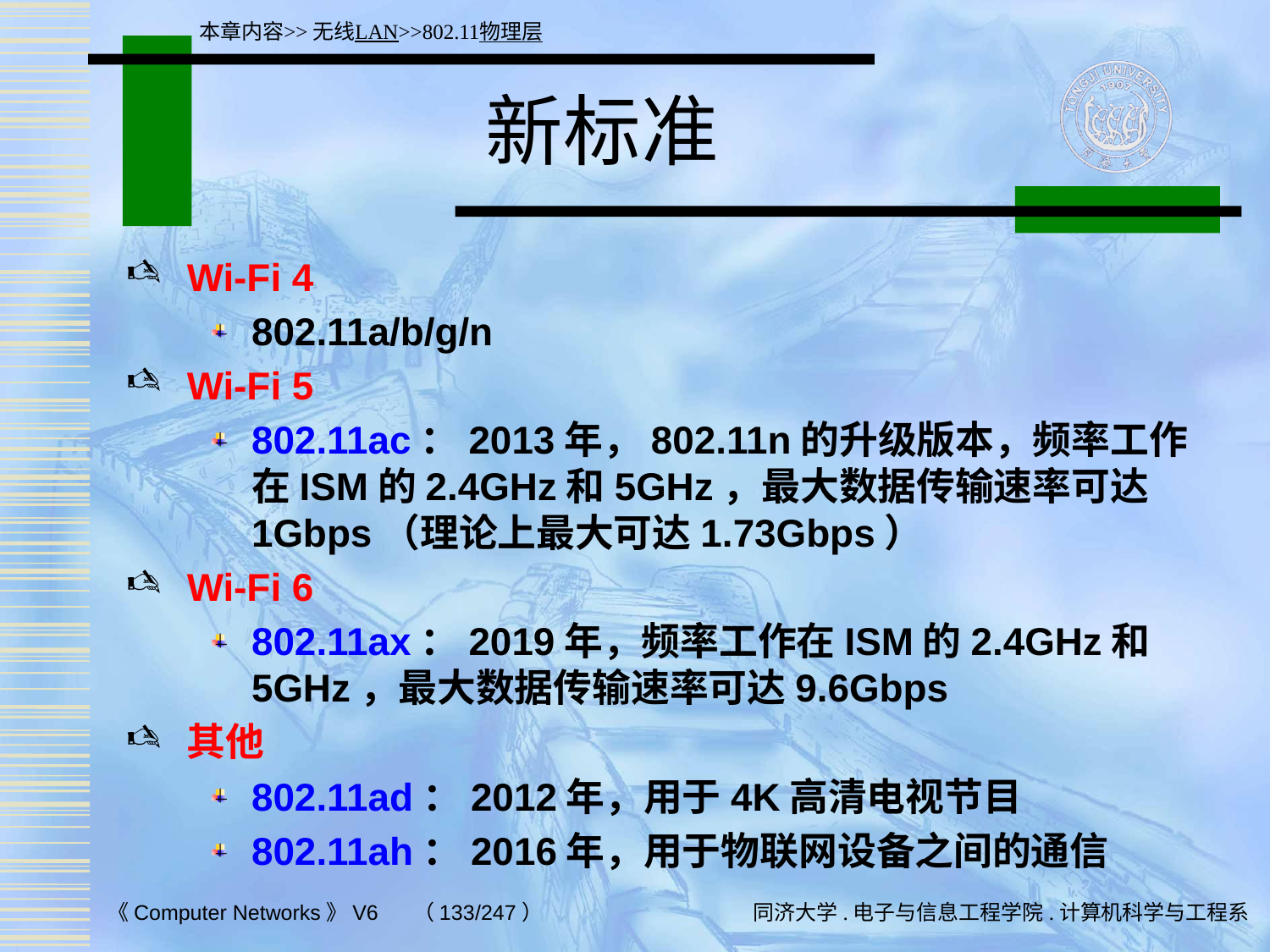

本章内容>>无线LAN>>802.11物理层
# 新标准
Wi-Fi 4
802.11a/b/g/n
Wi-Fi 5
802.11ac：2013年，802.11n的升级版本，频率工作在ISM的2.4GHz和5GHz，最大数据传输速率可达1Gbps（理论上最大可达1.73Gbps）
Wi-Fi 6
802.11ax：2019年，频率工作在ISM的2.4GHz和5GHz，最大数据传输速率可达9.6Gbps
其他
802.11ad：2012年，用于4K高清电视节目
802.11ah：2016年，用于物联网设备之间的通信